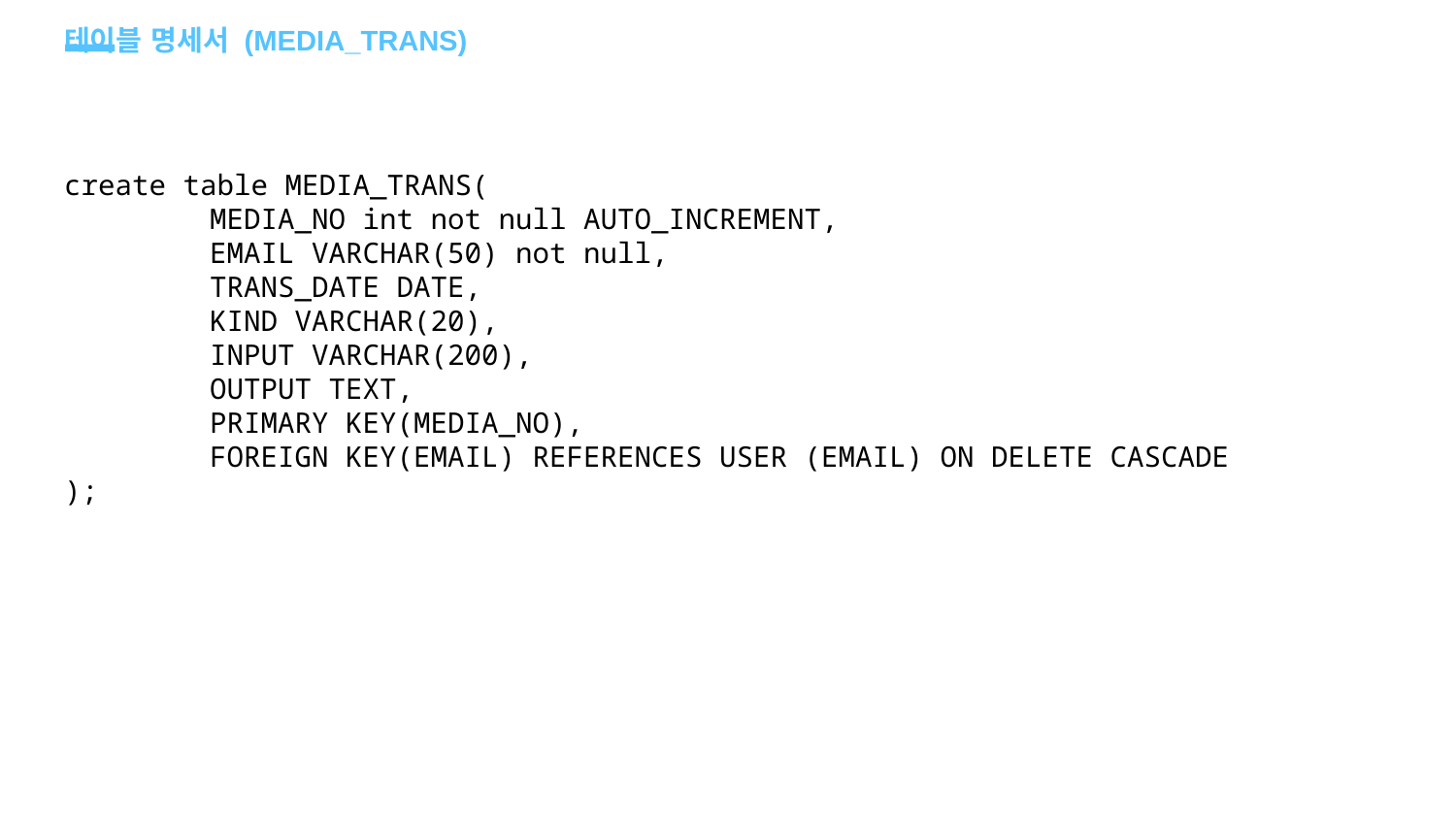

테이블 명세서 (MEDIA_TRANS)

create table MEDIA_TRANS(
	MEDIA_NO int not null AUTO_INCREMENT,
    	EMAIL VARCHAR(50) not null,
    	TRANS_DATE DATE,
    	KIND VARCHAR(20),
	INPUT VARCHAR(200),
	OUTPUT TEXT,
     	PRIMARY KEY(MEDIA_NO),
    	FOREIGN KEY(EMAIL) REFERENCES USER (EMAIL) ON DELETE CASCADE
);